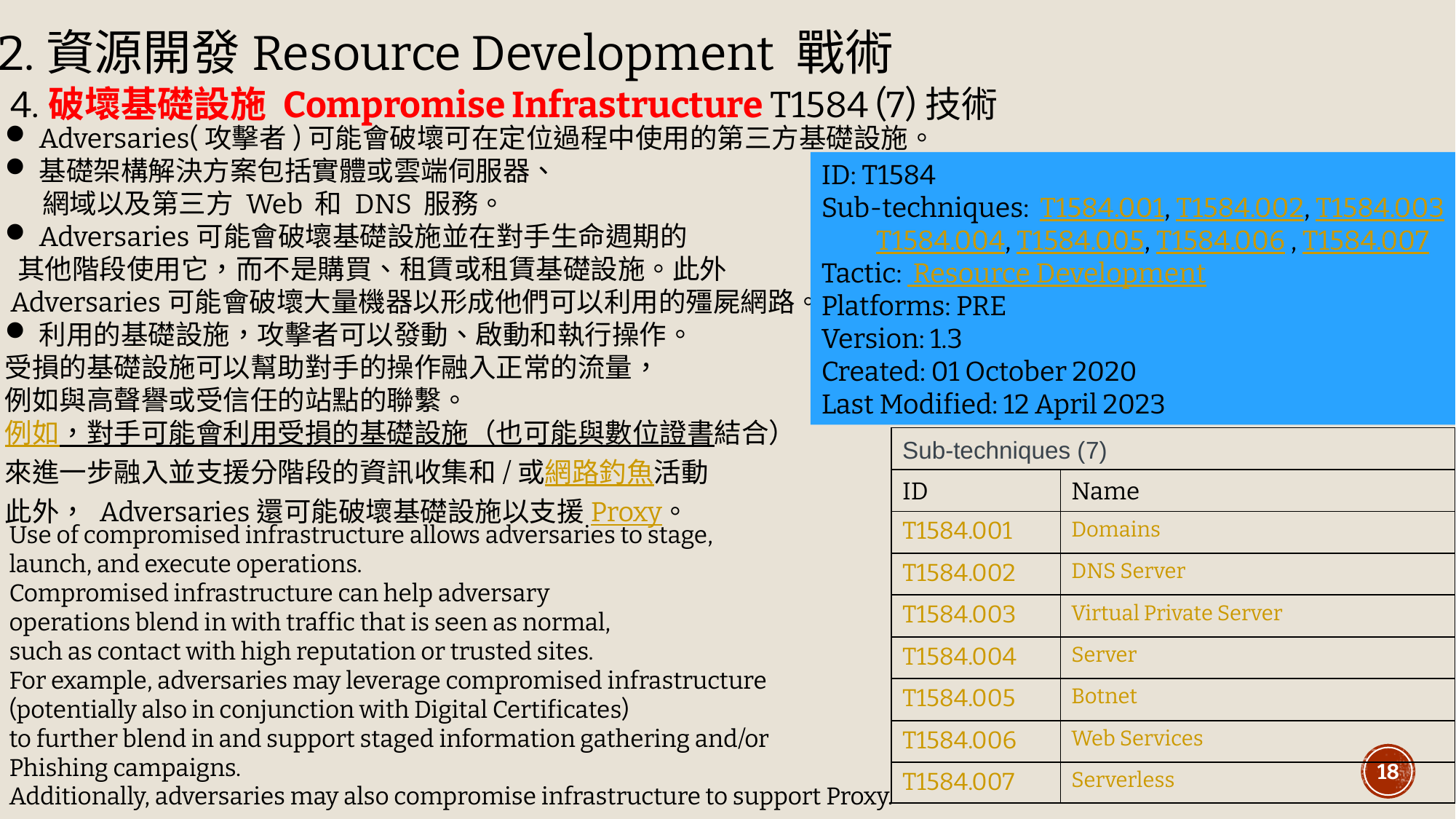

2.資源開發Resource Development 戰術
4.破壞基礎設施 Compromise Infrastructure T1584 (7)技術
Adversaries(攻擊者)可能會破壞可在定位過程中使用的第三方基礎設施。
基礎架構解決方案包括實體或雲端伺服器、
     網域以及第三方 Web 和 DNS 服務。
Adversaries可能會破壞基礎設施並在對手生命週期的
 其他階段使用它，而不是購買、租賃或租賃基礎設施。此外
 Adversaries可能會破壞大量機器以形成他們可以利用的殭屍網路。
利用的基礎設施，攻擊者可以發動、啟動和執行操作。
受損的基礎設施可以幫助對手的操作融入正常的流量，
例如與高聲譽或受信任的站點的聯繫。
例如，對手可能會利用受損的基礎設施（也可能與數位證書結合）
來進一步融入並支援分階段的資訊收集和/或網路釣魚活動
此外， Adversaries還可能破壞基礎設施以支援Proxy。
ID: T1584
Sub-techniques:  T1584.001, T1584.002, T1584.003
          T1584.004, T1584.005, T1584.006 , T1584.007
Tactic:  Resource Development
Platforms: PRE
Version: 1.3
Created: 01 October 2020
Last Modified: 12 April 2023
| Sub-techniques (7) |  |
| --- | --- |
| ID | Name |
| T1584.001 | Domains |
| T1584.002 | DNS Server |
| T1584.003 | Virtual Private Server |
| T1584.004 | Server |
| T1584.005 | Botnet |
| T1584.006 | Web Services |
| T1584.007 | Serverless |
Use of compromised infrastructure allows adversaries to stage,
launch, and execute operations.
Compromised infrastructure can help adversary
operations blend in with traffic that is seen as normal,
such as contact with high reputation or trusted sites.
For example, adversaries may leverage compromised infrastructure
(potentially also in conjunction with Digital Certificates)
to further blend in and support staged information gathering and/or
Phishing campaigns.
Additionally, adversaries may also compromise infrastructure to support Proxy.
18